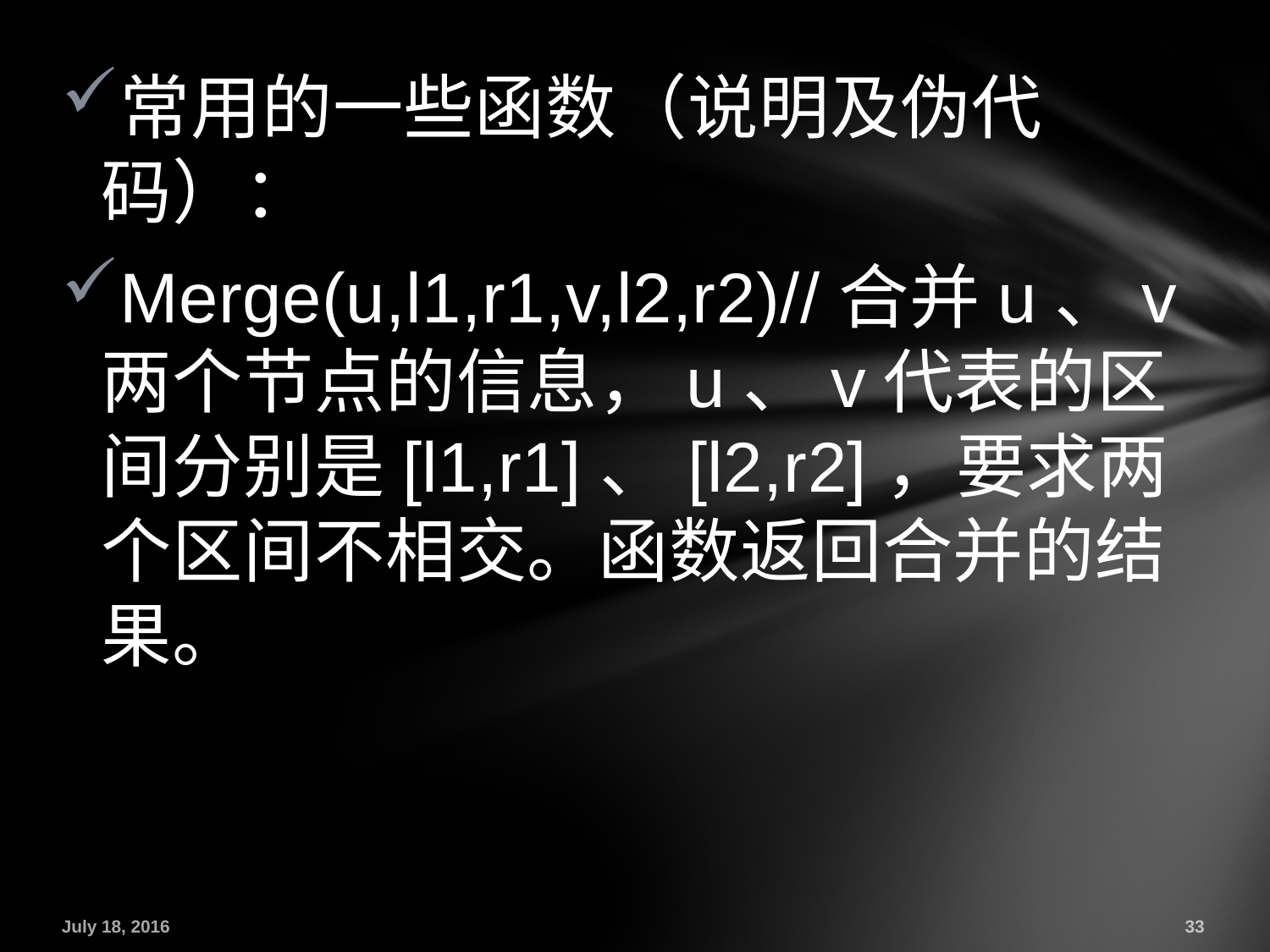

常用的一些函数（说明及伪代码）：
Merge(u,l1,r1,v,l2,r2)//合并u、v两个节点的信息，u、v代表的区间分别是[l1,r1]、[l2,r2]，要求两个区间不相交。函数返回合并的结果。
July 18, 2016

33